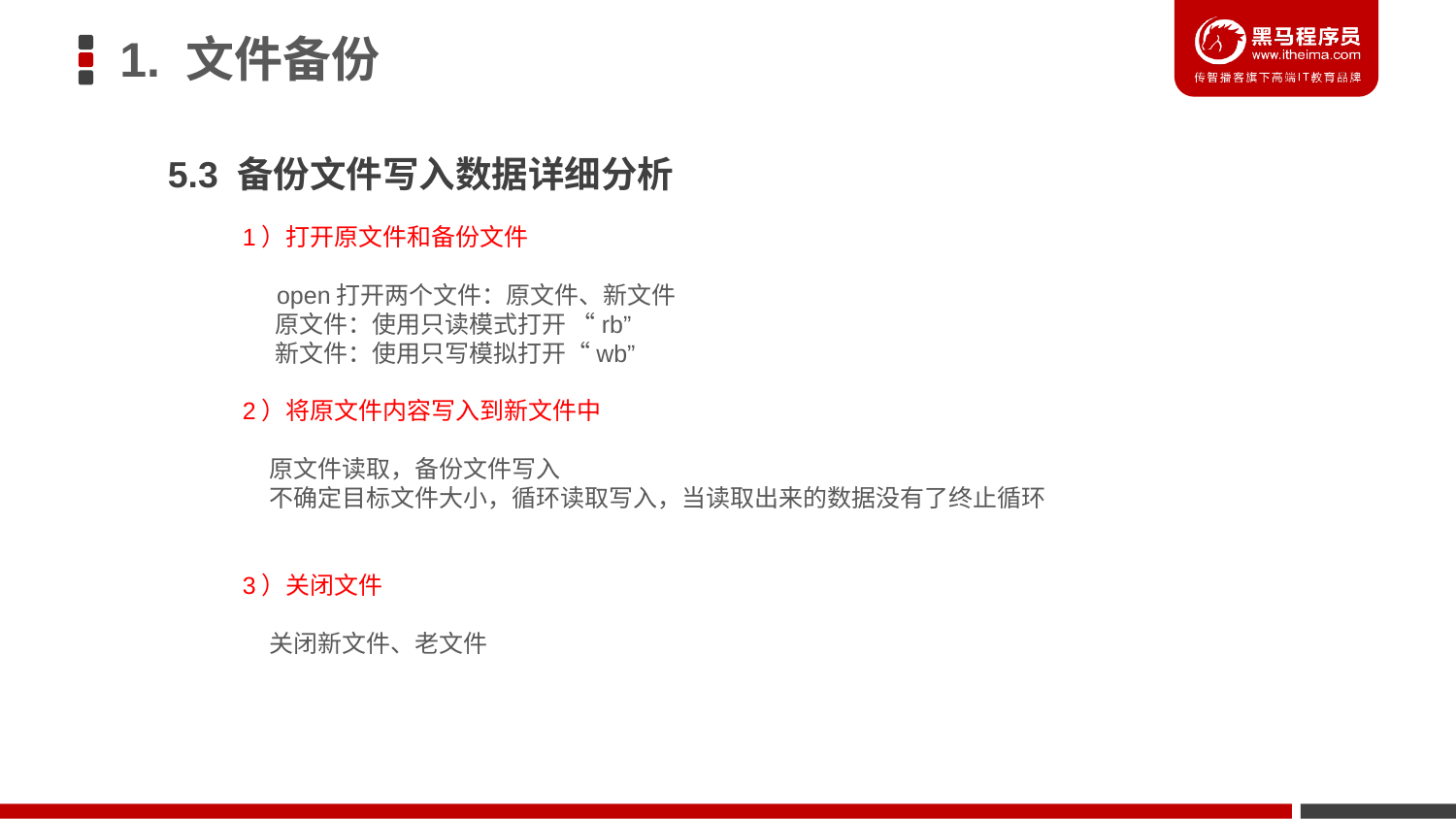

1. 文件备份
 5.3 备份文件写入数据详细分析
1）打开原文件和备份文件

     open打开两个文件：原文件、新文件
     原文件：使用只读模式打开 “rb”
     新文件：使用只写模拟打开“wb”

2）将原文件内容写入到新文件中

    原文件读取，备份文件写入
    不确定目标文件大小，循环读取写入，当读取出来的数据没有了终止循环

3）关闭文件

    关闭新文件、老文件